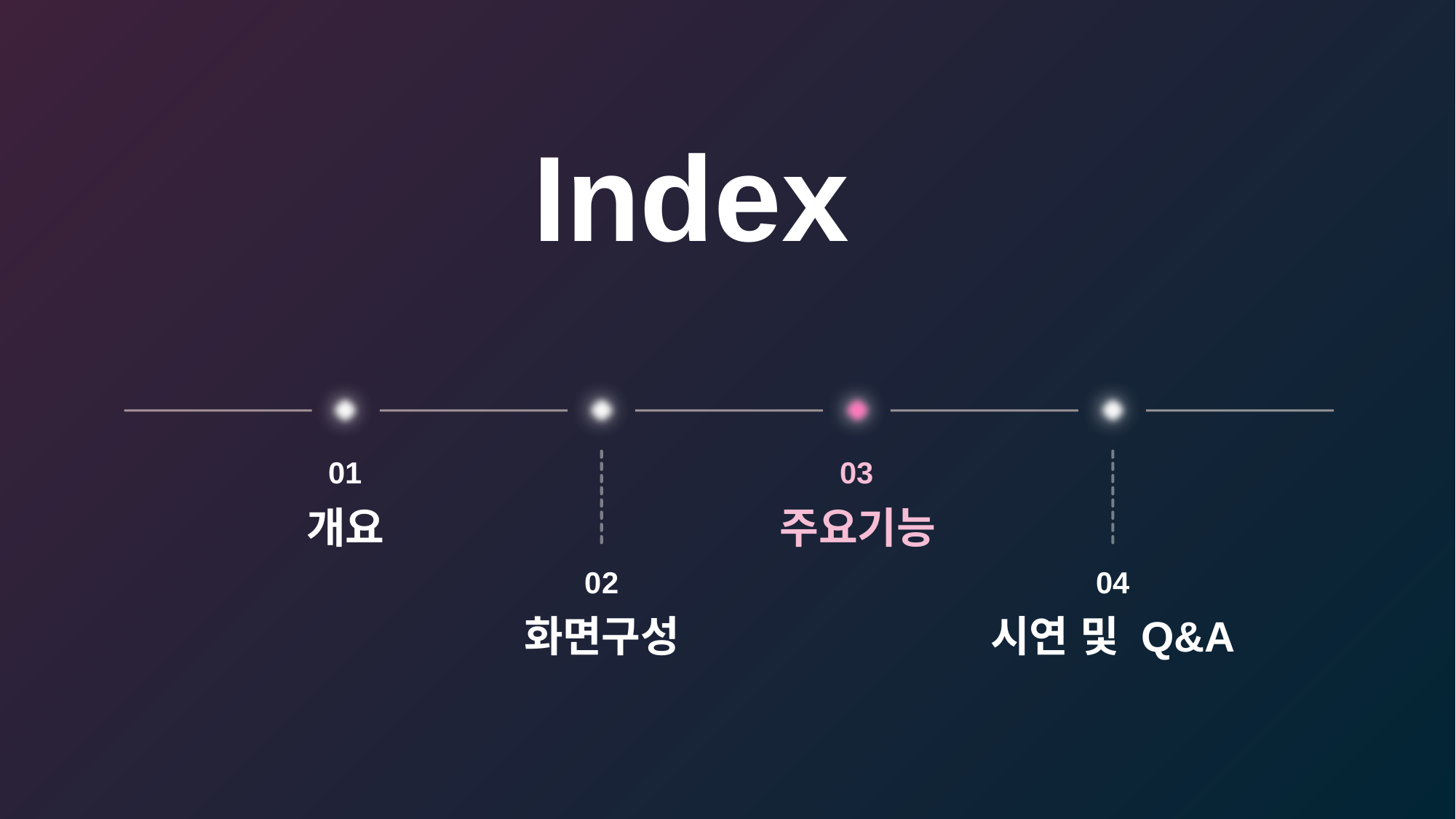

Index

01
03
개요
주요기능
02
04
화면구성
시연 및 Q&A